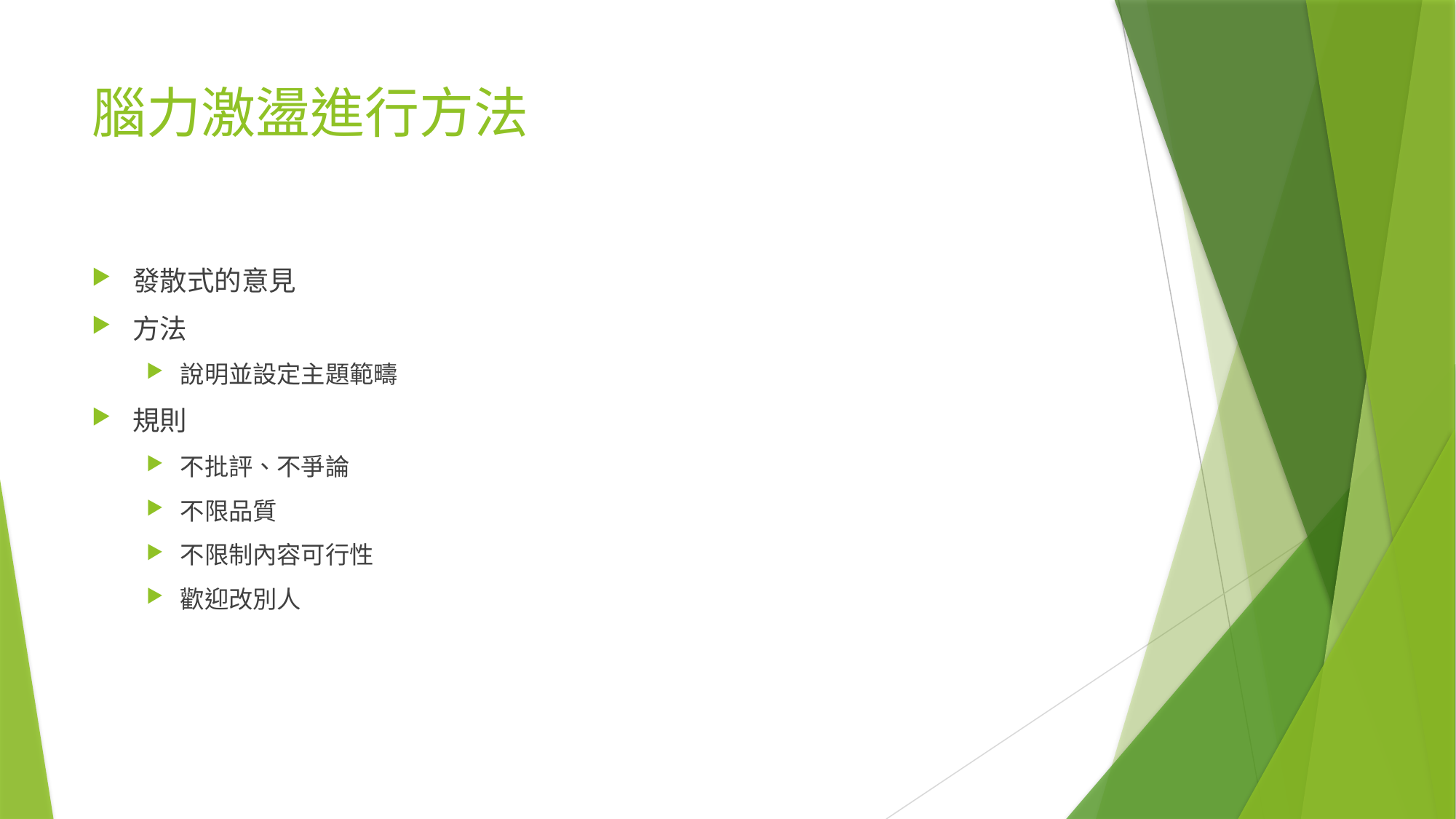

# 腦力激盪進行方法
發散式的意見
方法
說明並設定主題範疇
規則
不批評、不爭論
不限品質
不限制內容可行性
歡迎改別人